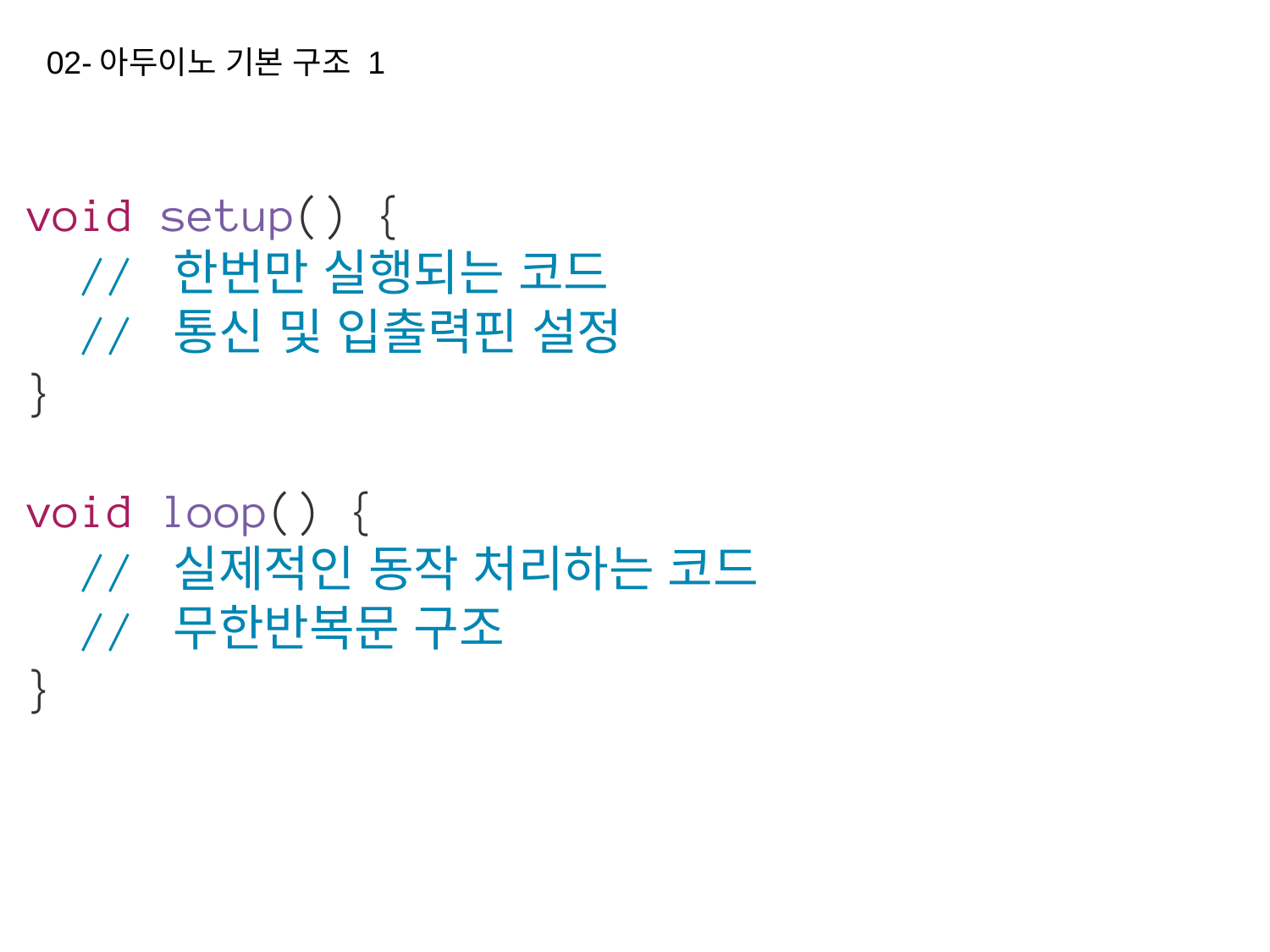

02-아두이노 기본 구조 1
void setup() {
  // 한번만 실행되는 코드
  // 통신 및 입출력핀 설정
}

void loop() {
  // 실제적인 동작 처리하는 코드
  // 무한반복문 구조
}